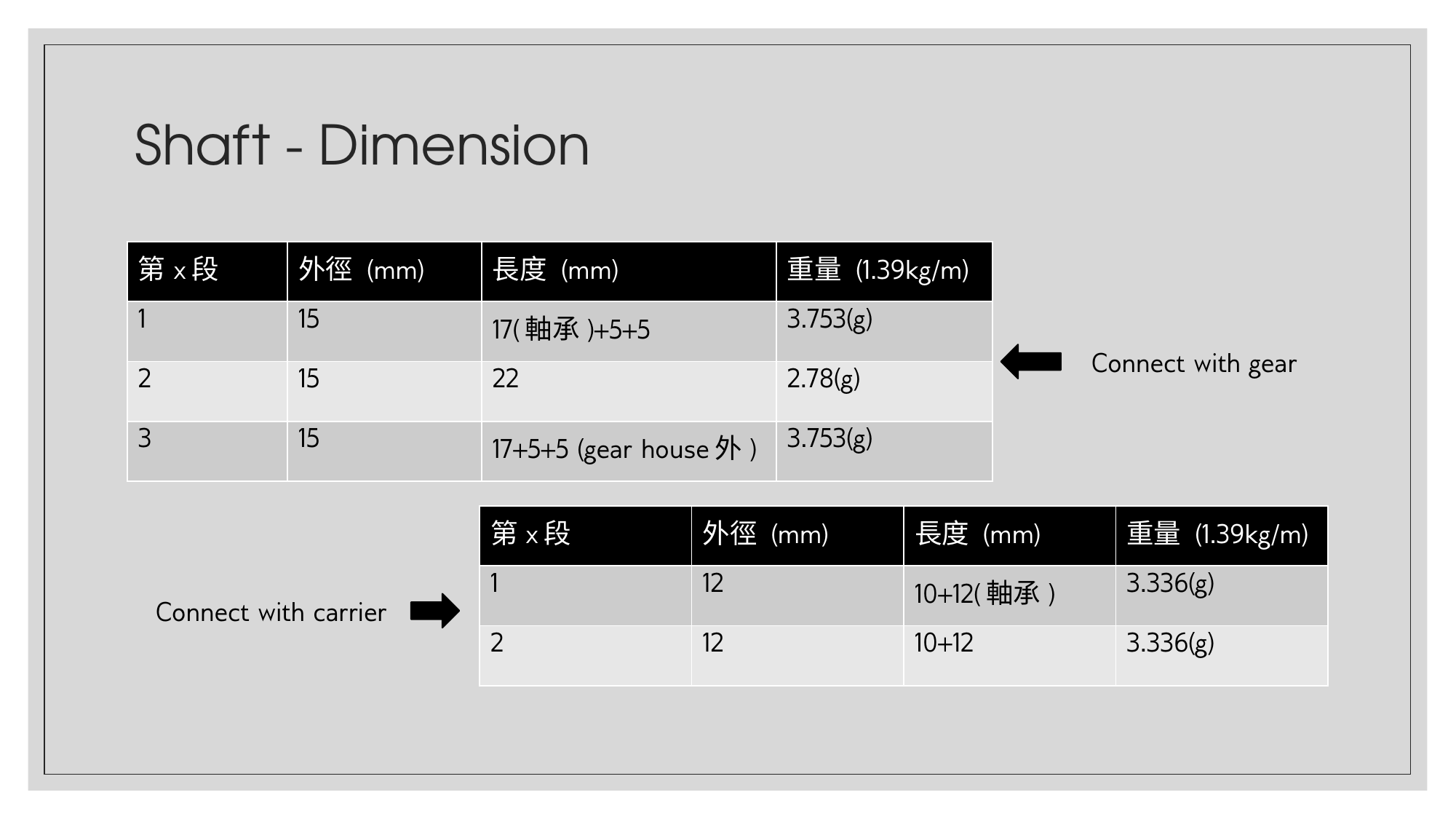

# Shaft - Dimension
| 第x段 | 外徑 (mm) | 長度 (mm) | 重量 (1.39kg/m) |
| --- | --- | --- | --- |
| 1 | 15 | 17(軸承)+5+5 | 3.753(g) |
| 2 | 15 | 22 | 2.78(g) |
| 3 | 15 | 17+5+5 (gear house外) | 3.753(g) |
Connect with gear

| 第x段 | 外徑 (mm) | 長度 (mm) | 重量 (1.39kg/m) |
| --- | --- | --- | --- |
| 1 | 12 | 10+12(軸承) | 3.336(g) |
| 2 | 12 | 10+12 | 3.336(g) |
Connect with carrier